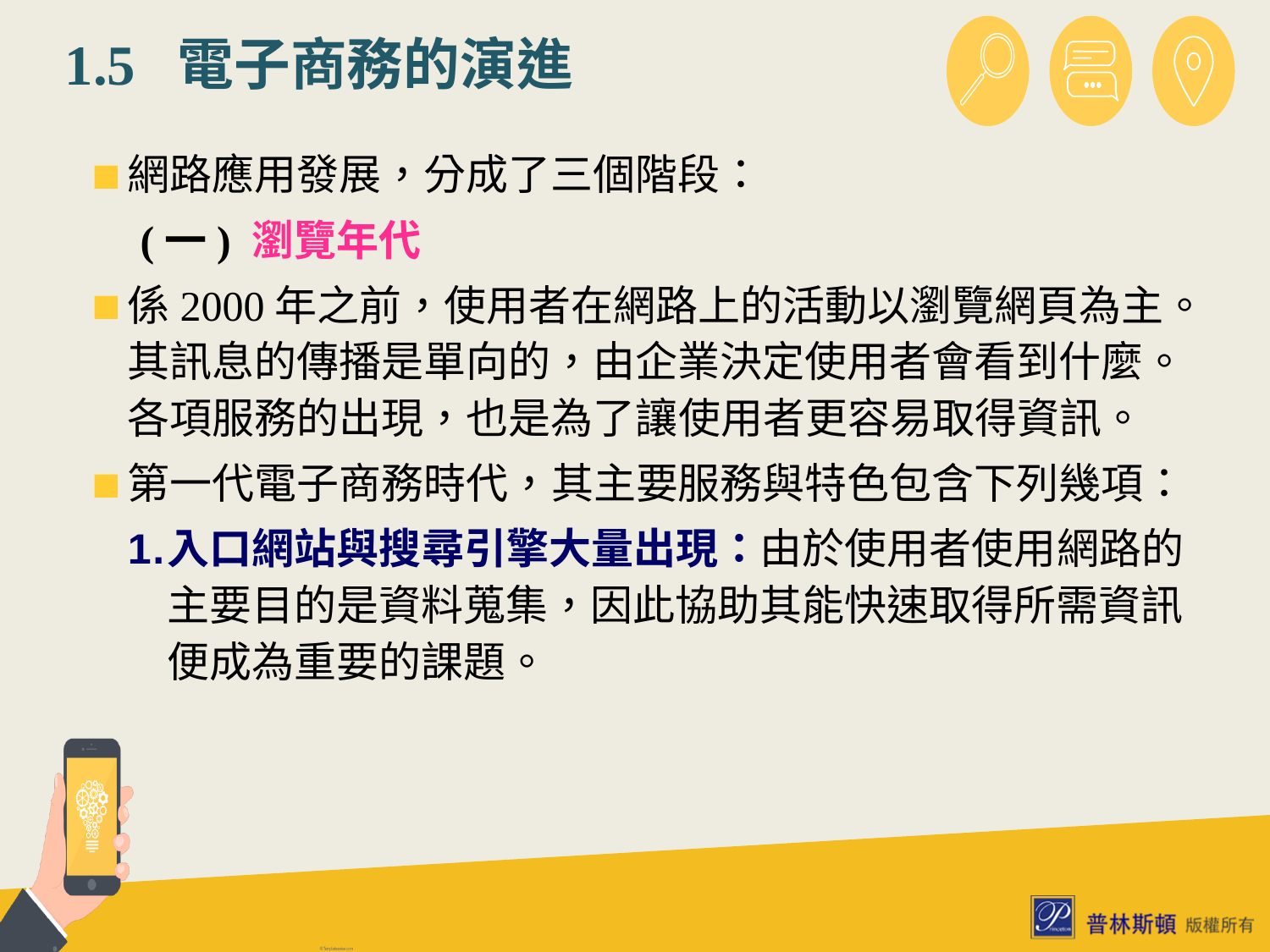

# 1.5  電子商務的演進
網路應用發展，分成了三個階段：
　(一) 瀏覽年代
係2000年之前，使用者在網路上的活動以瀏覽網頁為主。其訊息的傳播是單向的，由企業決定使用者會看到什麼。各項服務的出現，也是為了讓使用者更容易取得資訊。
第一代電子商務時代，其主要服務與特色包含下列幾項：
入口網站與搜尋引擎大量出現：由於使用者使用網路的主要目的是資料蒐集，因此協助其能快速取得所需資訊便成為重要的課題。